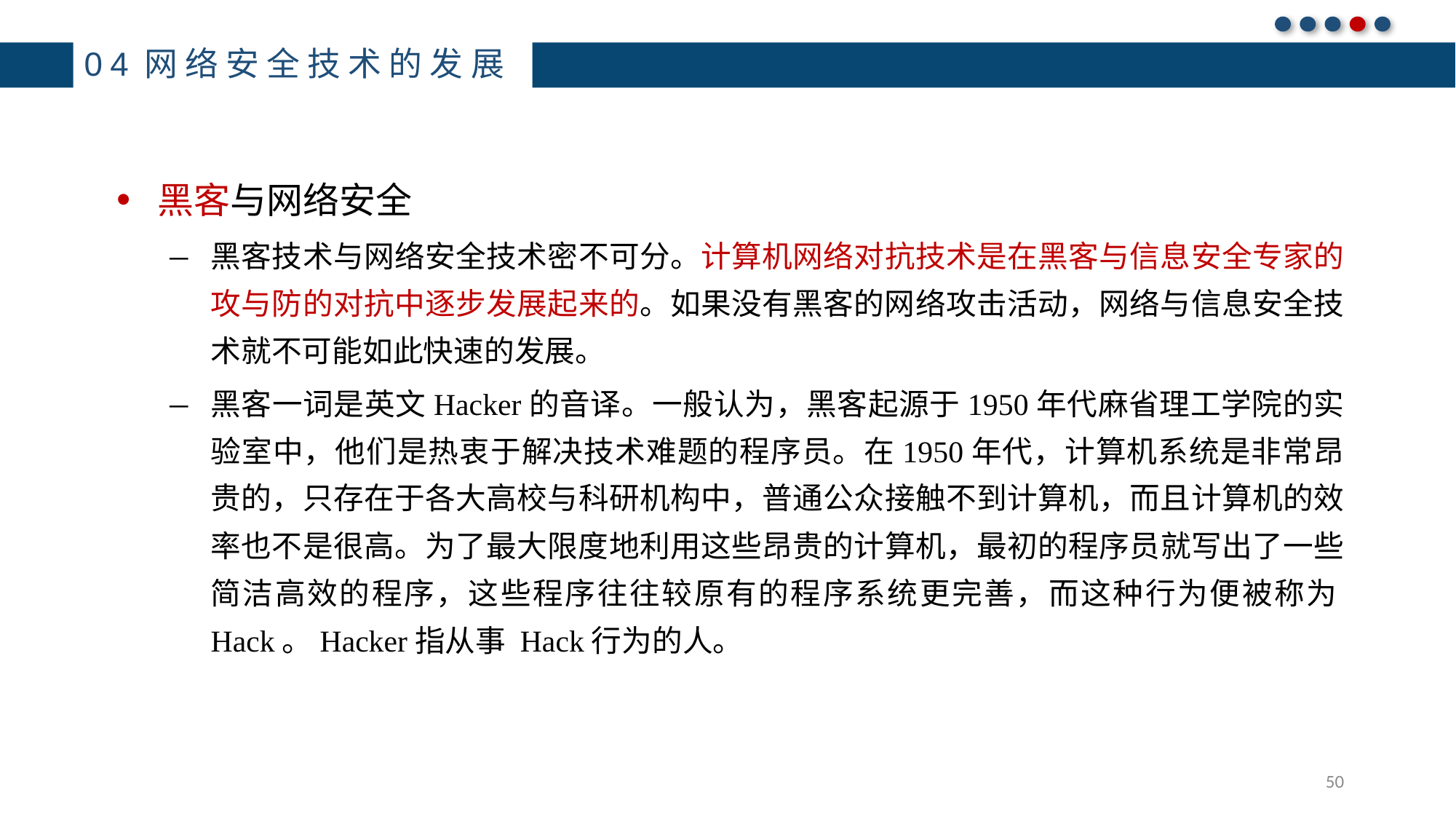

# 04网络安全技术的发展
黑客与网络安全
黑客技术与网络安全技术密不可分。计算机网络对抗技术是在黑客与信息安全专家的攻与防的对抗中逐步发展起来的。如果没有黑客的网络攻击活动，网络与信息安全技术就不可能如此快速的发展。
黑客一词是英文Hacker的音译。一般认为，黑客起源于1950年代麻省理工学院的实验室中，他们是热衷于解决技术难题的程序员。在1950年代，计算机系统是非常昂贵的，只存在于各大高校与科研机构中，普通公众接触不到计算机，而且计算机的效率也不是很高。为了最大限度地利用这些昂贵的计算机，最初的程序员就写出了一些简洁高效的程序，这些程序往往较原有的程序系统更完善，而这种行为便被称为Hack。Hacker指从事 Hack行为的人。
50